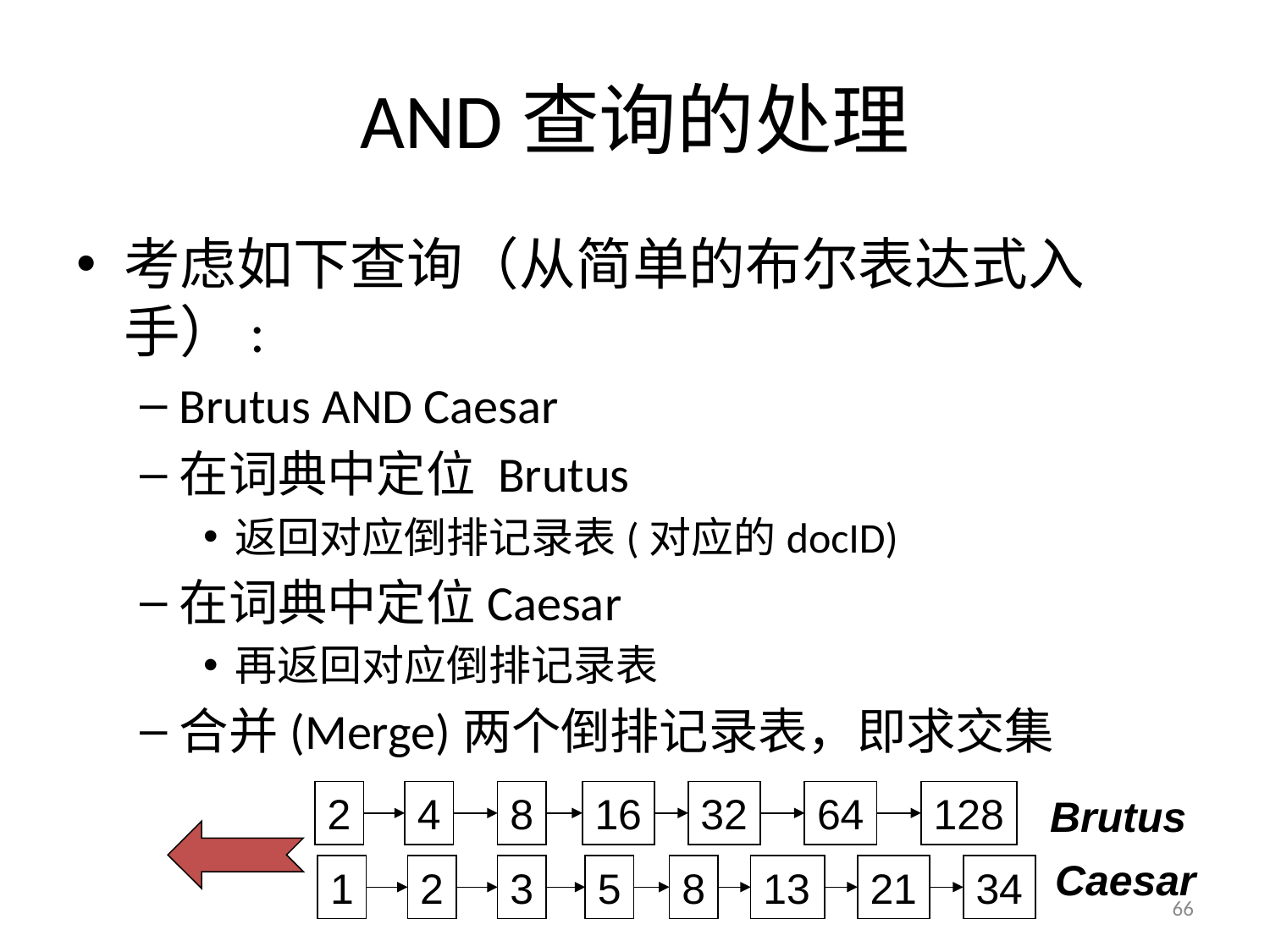

# AND查询的处理
考虑如下查询（从简单的布尔表达式入手）:
Brutus AND Caesar
在词典中定位 Brutus
返回对应倒排记录表(对应的docID)
在词典中定位Caesar
再返回对应倒排记录表
合并(Merge)两个倒排记录表，即求交集
2
4
8
16
32
64
128
Brutus

Caesar
1
2
3
5
8
13
21
34
66